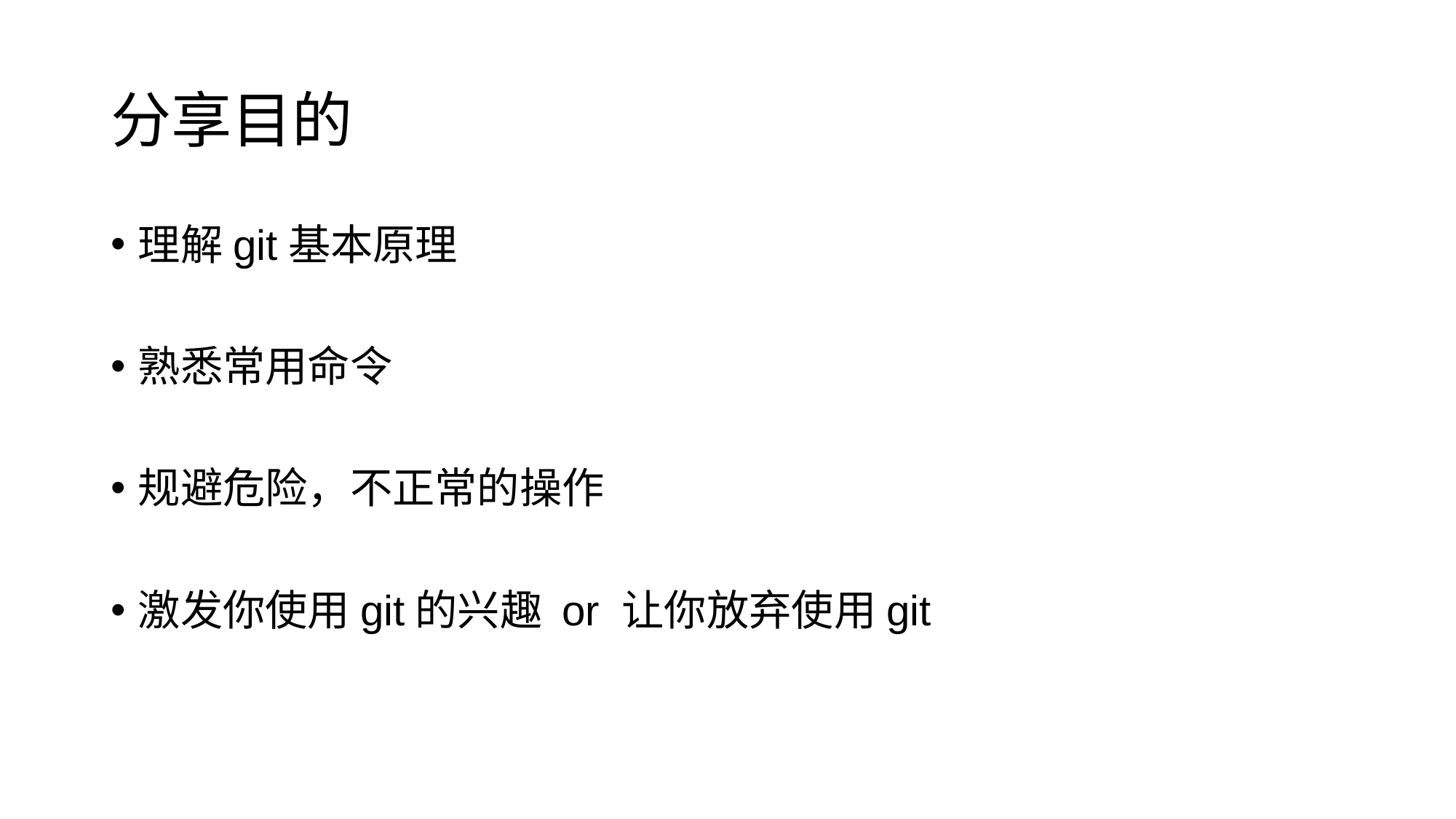

# 分享目的
理解git基本原理

熟悉常用命令

规避危险，不正常的操作

激发你使用git的兴趣 or 让你放弃使用git